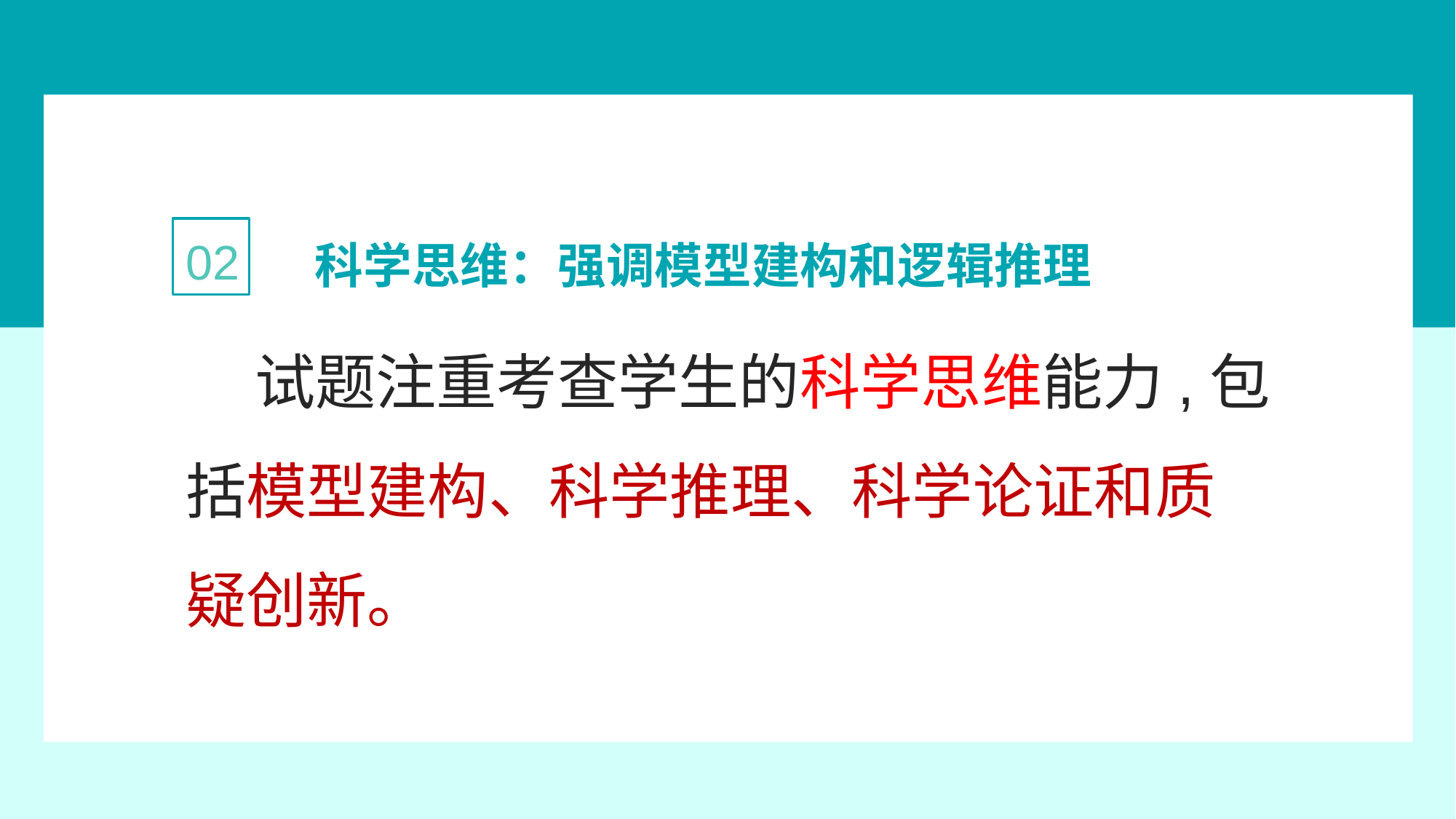

02
    试题注重考查学生的科学思维能力,包括模型建构、科学推理、科学论证和质疑创新。
科学思维：强调模型建构和逻辑推理